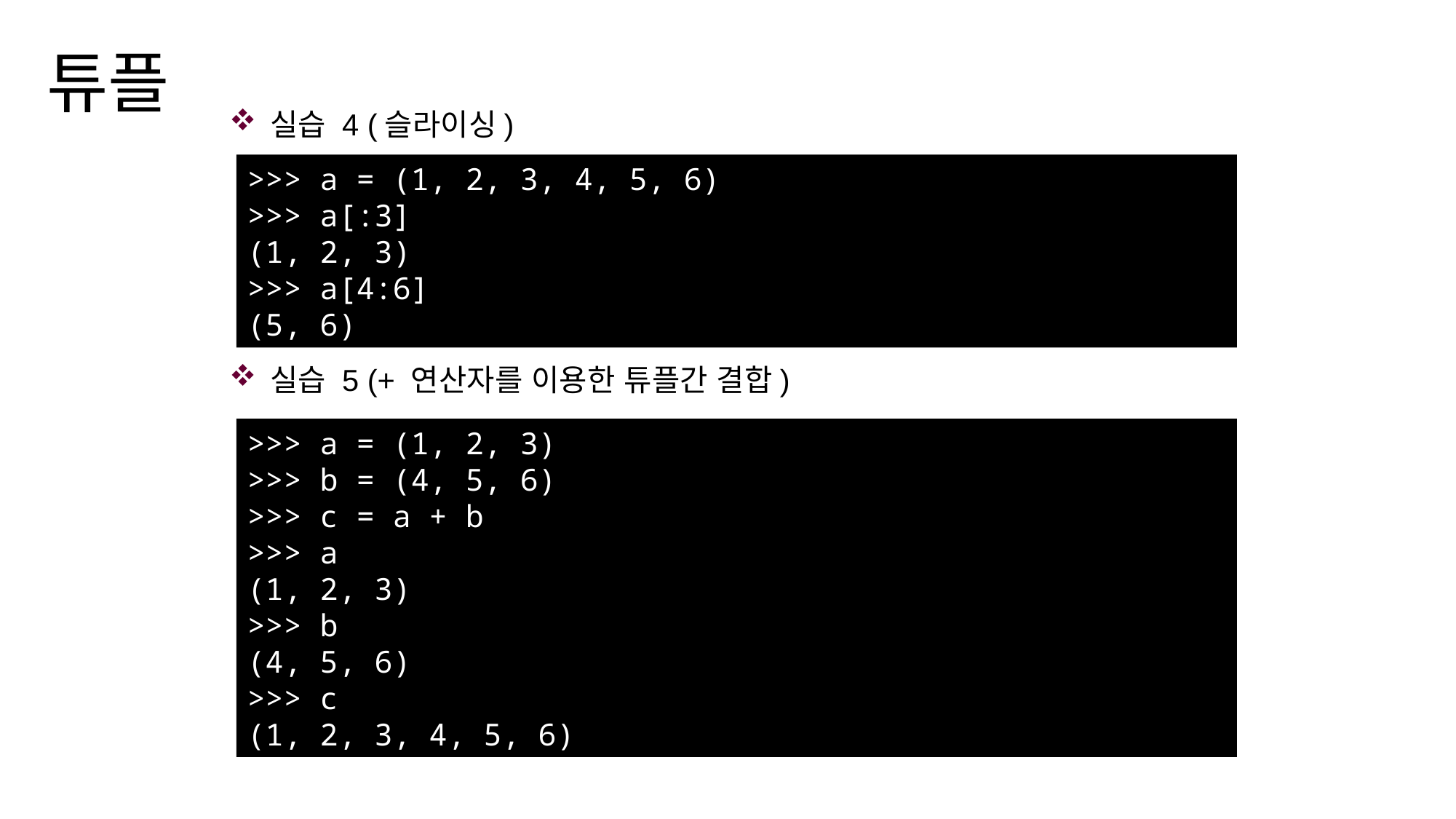

# 튜플
실습 4 (슬라이싱)

실습 5 (+ 연산자를 이용한 튜플간 결합)

>>> a = (1, 2, 3, 4, 5, 6)
>>> a[:3]
(1, 2, 3)
>>> a[4:6]
(5, 6)
>>> a = (1, 2, 3)
>>> b = (4, 5, 6)
>>> c = a + b
>>> a
(1, 2, 3)
>>> b
(4, 5, 6)
>>> c
(1, 2, 3, 4, 5, 6)